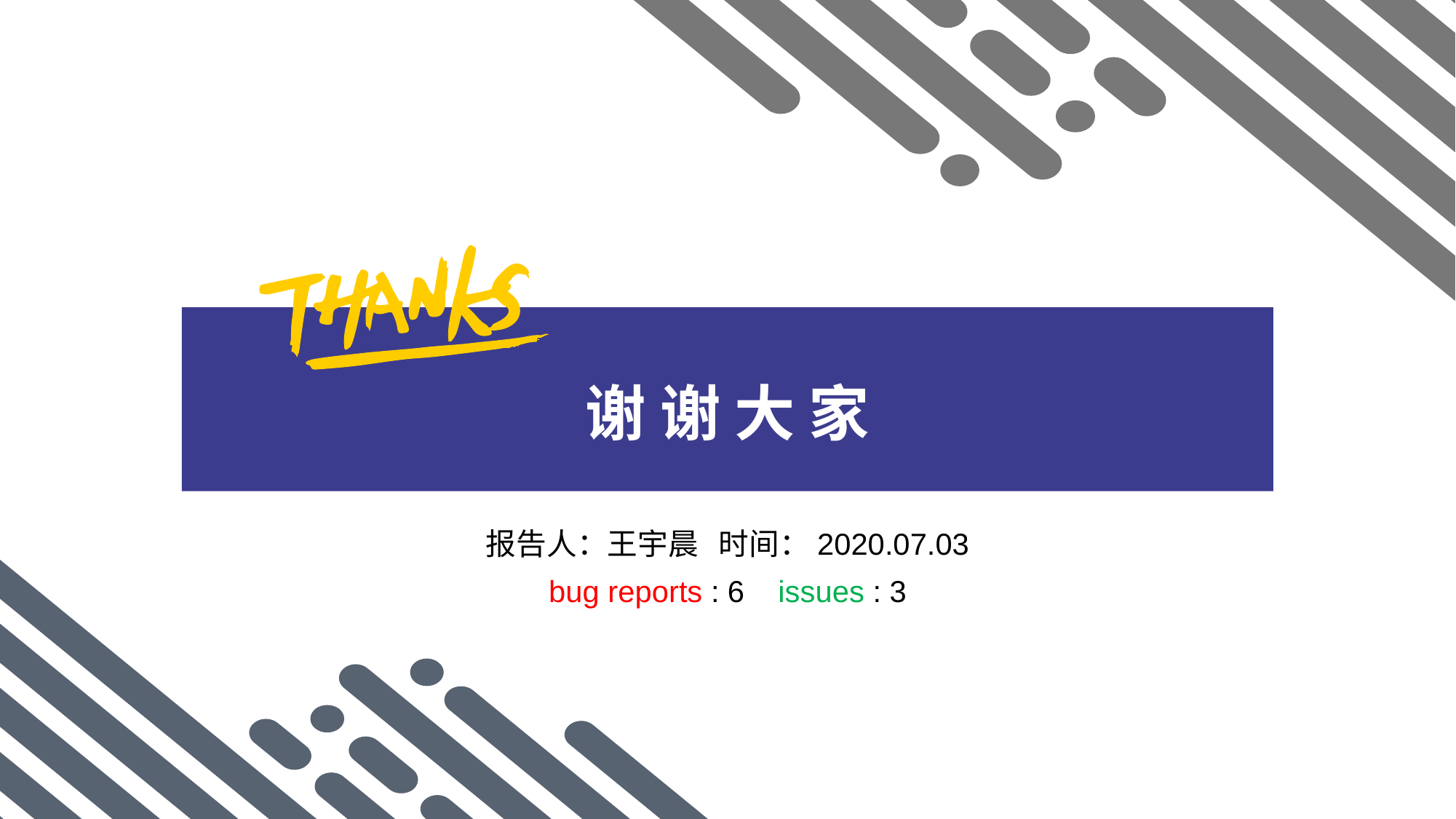

谢 谢 大 家
报告人：王宇晨   时间：2020.07.03
bug reports : 6    issues : 3